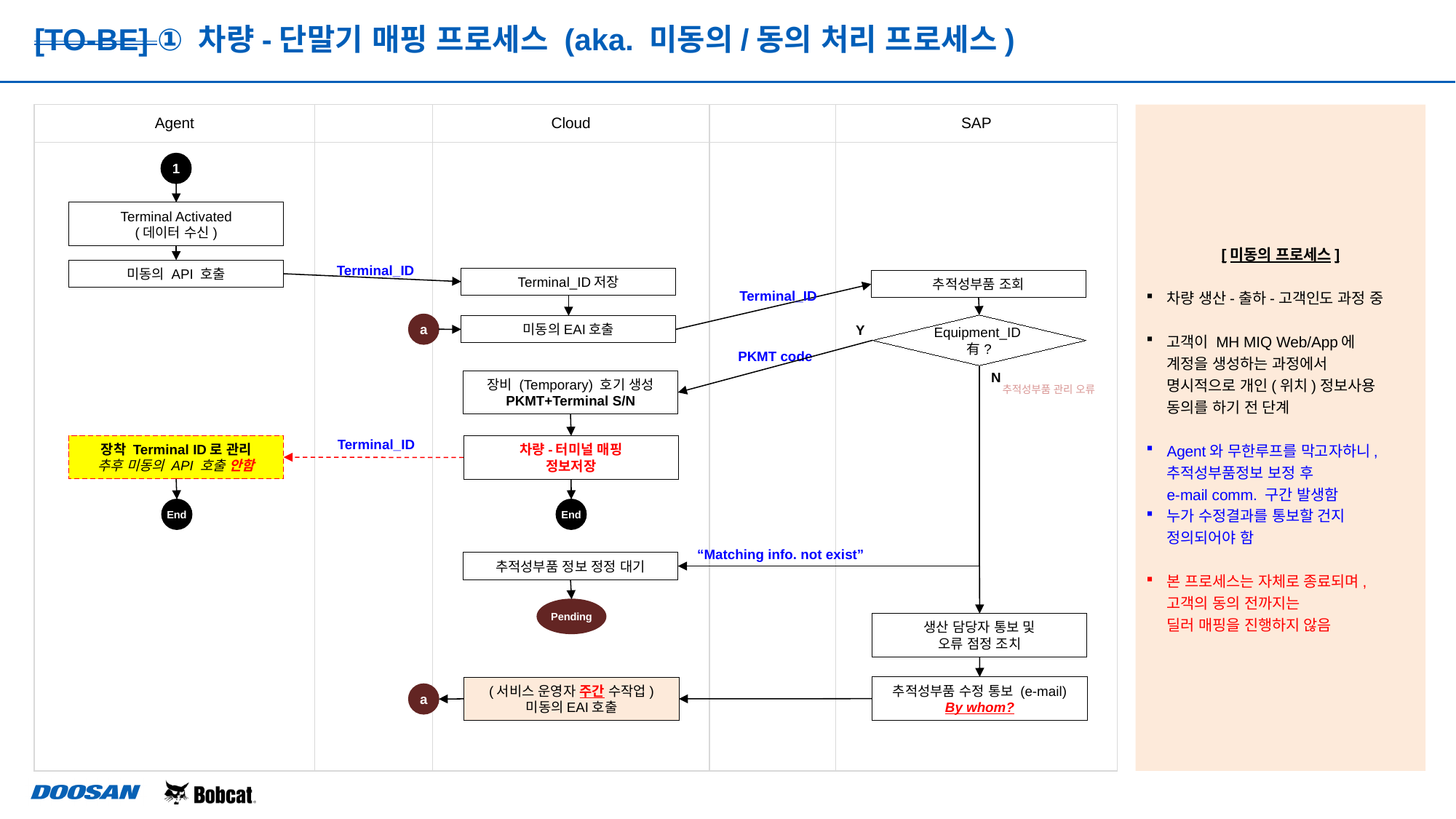

[TO-BE] ① 차량-단말기 매핑 프로세스 (aka. 미동의/동의 처리 프로세스)
| Agent |  | Cloud |  | SAP |
| --- | --- | --- | --- | --- |
|  |  |  |  |  |
[미동의 프로세스]

차량 생산-출하-고객인도 과정 중

고객이 MH MIQ Web/App에
계정을 생성하는 과정에서
명시적으로 개인(위치)정보사용
동의를 하기 전 단계

Agent와 무한루프를 막고자하니,
추적성부품정보 보정 후
e-mail comm. 구간 발생함
누가 수정결과를 통보할 건지
정의되어야 함

본 프로세스는 자체로 종료되며,
고객의 동의 전까지는
딜러 매핑을 진행하지 않음
1
Terminal Activated
(데이터 수신)
Terminal_ID
미동의 API 호출
Terminal_ID저장
추적성부품 조회
Terminal_ID
a
Equipment_ID
有?
미동의EAI호출
Y
PKMT code
N
장비 (Temporary) 호기 생성
PKMT+Terminal S/N
추적성부품 관리 오류
Terminal_ID
장착 Terminal ID로 관리
추후 미동의 API 호출 안함
차량-터미널 매핑
정보저장
End
End
“Matching info. not exist”
추적성부품 정보 정정 대기
Pending
생산 담당자 통보 및
오류 점정 조치
추적성부품 수정 통보 (e-mail)
By whom?
(서비스 운영자 주간 수작업)
미동의EAI호출
a